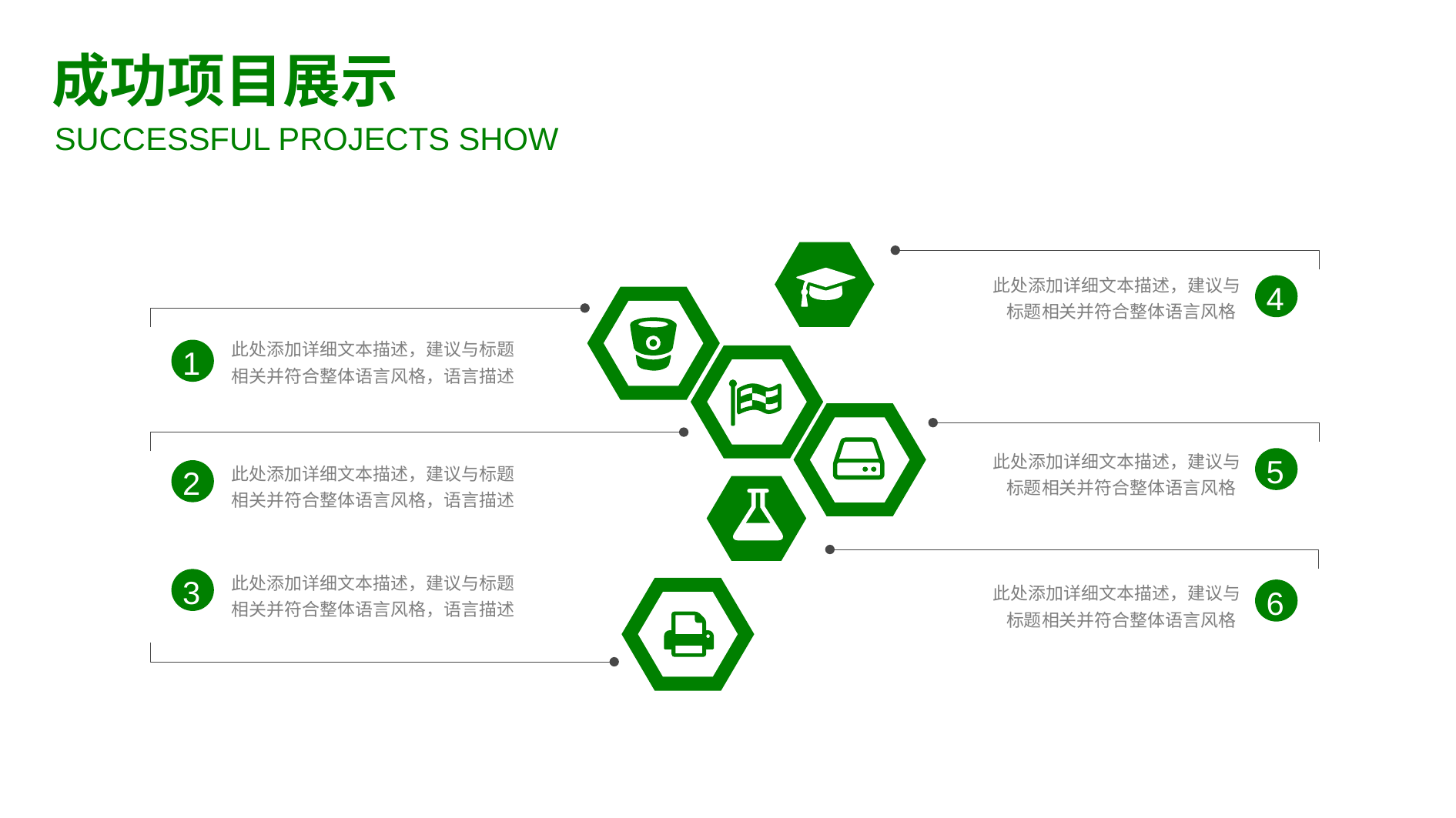

成功项目展示
SUCCESSFUL PROJECTS SHOW

此处添加详细文本描述，建议与标题相关并符合整体语言风格

4

此处添加详细文本描述，建议与标题相关并符合整体语言风格，语言描述

1

此处添加详细文本描述，建议与标题相关并符合整体语言风格

5
此处添加详细文本描述，建议与标题相关并符合整体语言风格，语言描述

2

此处添加详细文本描述，建议与标题相关并符合整体语言风格，语言描述

3
此处添加详细文本描述，建议与标题相关并符合整体语言风格

6